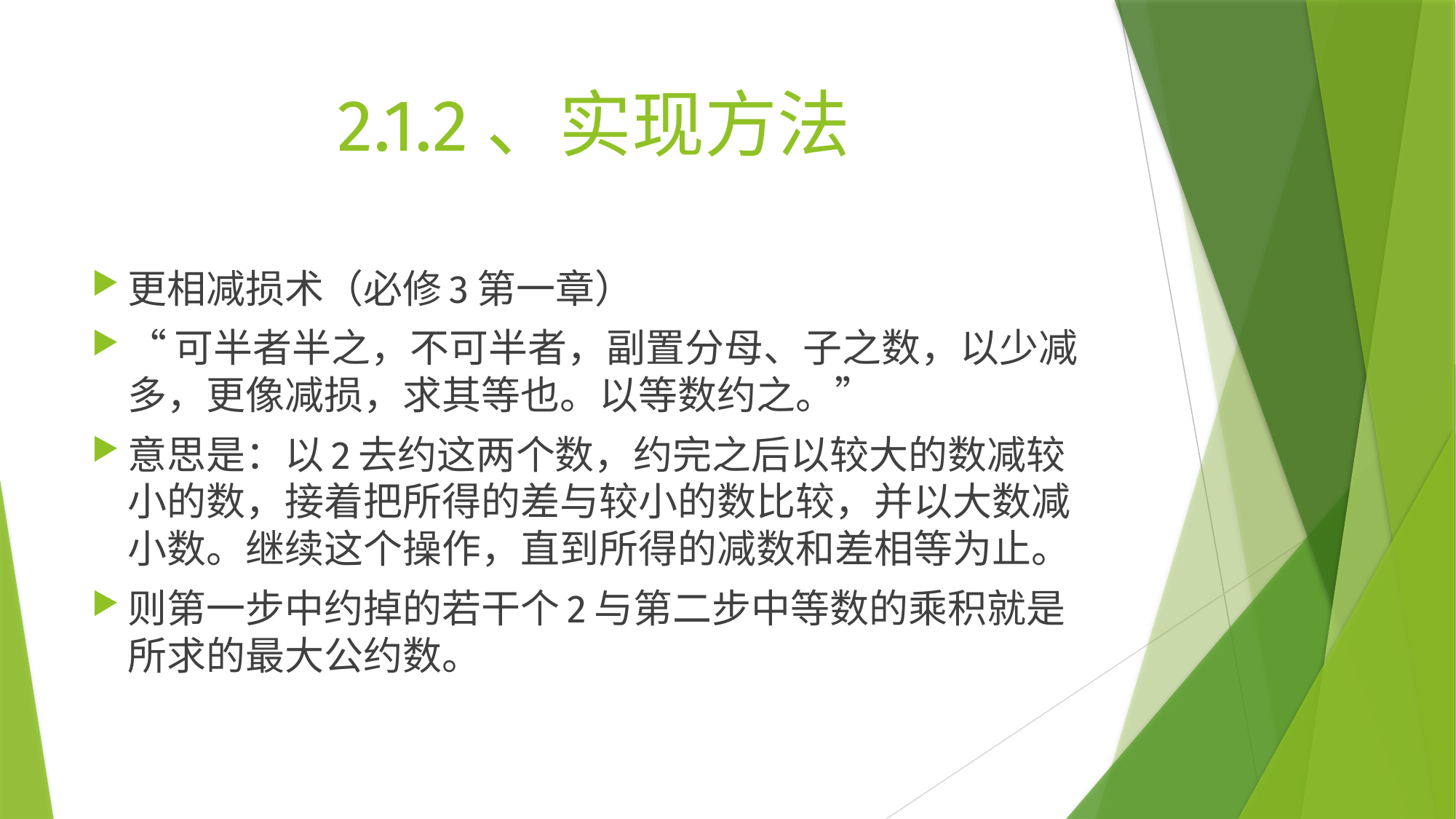

# 2.1.2、实现方法
更相减损术（必修3第一章）
“可半者半之，不可半者，副置分母、子之数，以少减多，更像减损，求其等也。以等数约之。”
意思是：以2去约这两个数，约完之后以较大的数减较小的数，接着把所得的差与较小的数比较，并以大数减小数。继续这个操作，直到所得的减数和差相等为止。
则第一步中约掉的若干个2与第二步中等数的乘积就是所求的最大公约数。